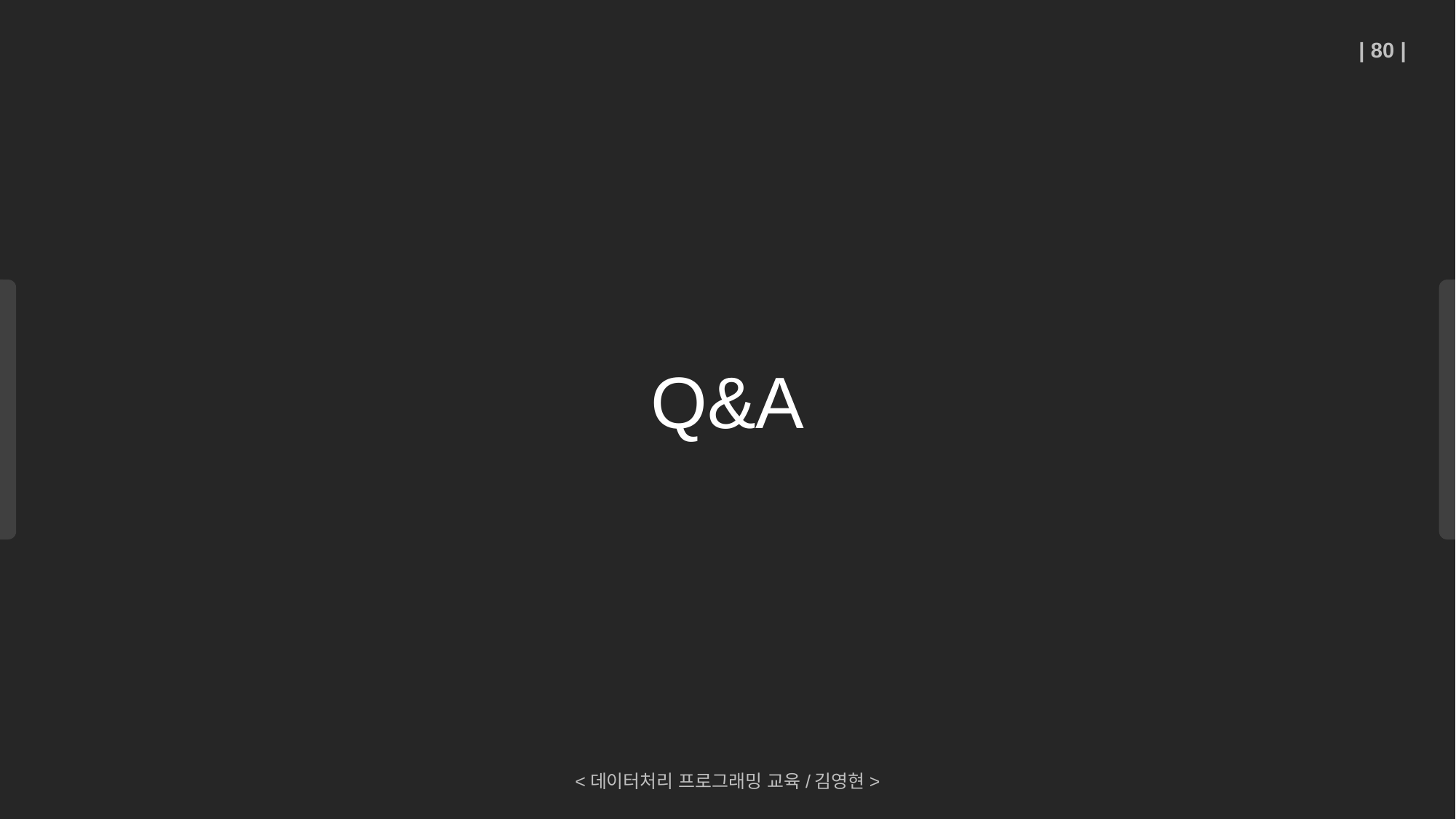

| 80 |

Q&A
<데이터처리 프로그래밍 교육/김영현>